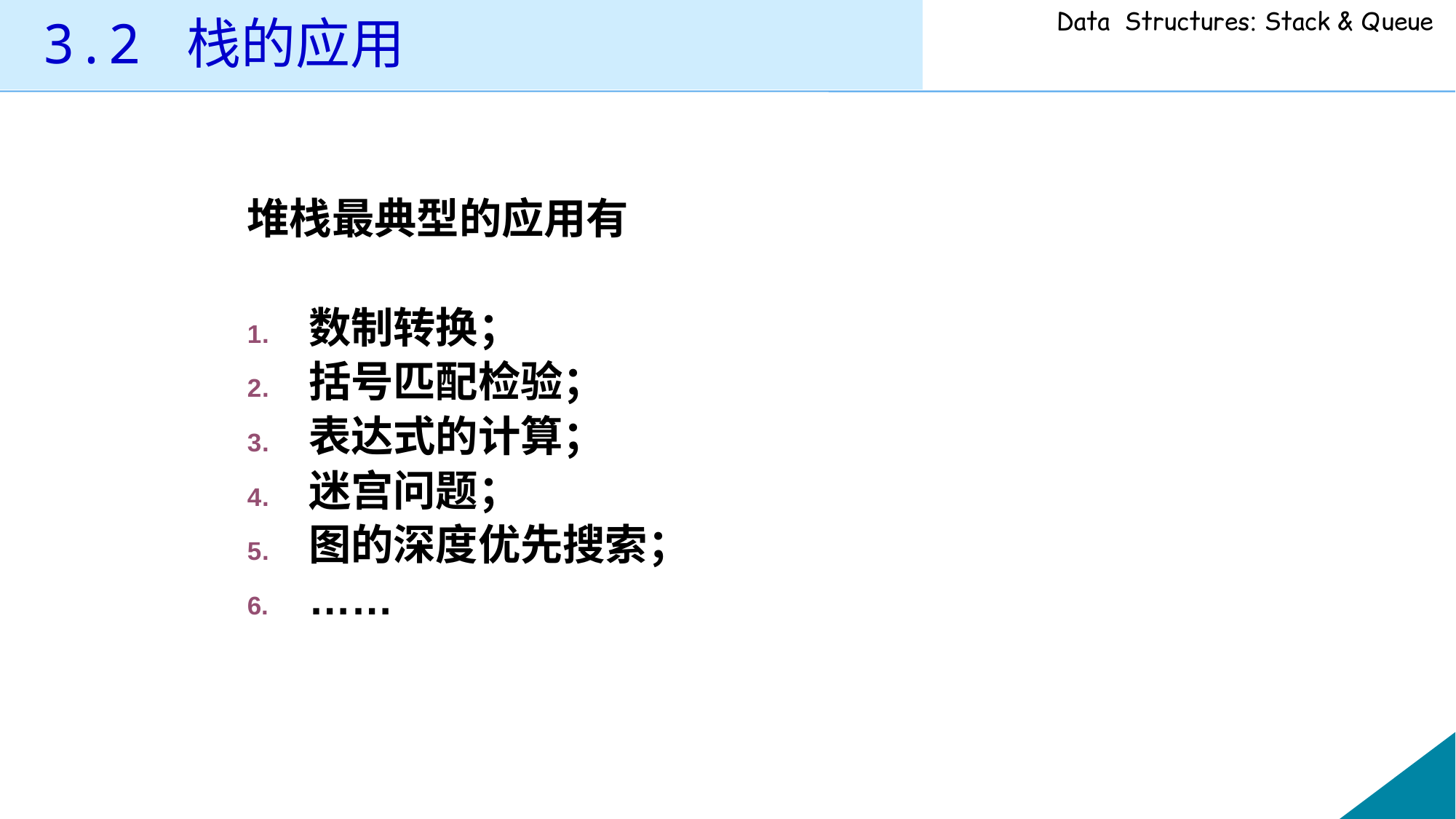

# 3.2 栈的应用

堆栈最典型的应用有

数制转换；
括号匹配检验；
表达式的计算；
迷宫问题；
图的深度优先搜索；
……